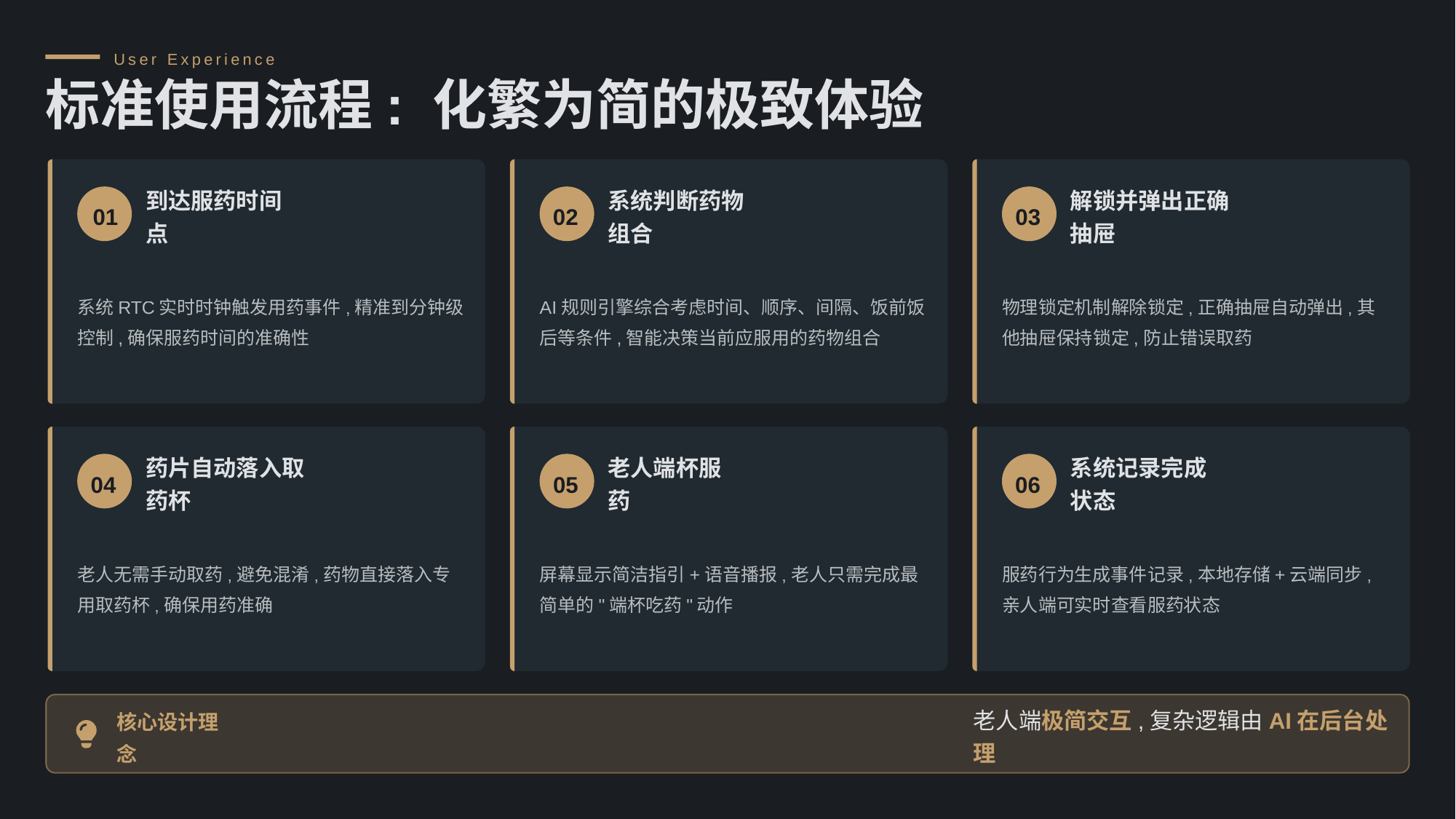

User Experience

标准使用流程: 化繁为简的极致体验

01
到达服药时间点
02
系统判断药物组合
03
解锁并弹出正确抽屉
系统RTC实时时钟触发用药事件,精准到分钟级控制,确保服药时间的准确性
AI规则引擎综合考虑时间、顺序、间隔、饭前饭后等条件,智能决策当前应服用的药物组合
物理锁定机制解除锁定,正确抽屉自动弹出,其他抽屉保持锁定,防止错误取药

04
药片自动落入取药杯
05
老人端杯服药
06
系统记录完成状态
老人无需手动取药,避免混淆,药物直接落入专用取药杯,确保用药准确
屏幕显示简洁指引+语音播报,老人只需完成最简单的"端杯吃药"动作
服药行为生成事件记录,本地存储+云端同步,亲人端可实时查看服药状态

核心设计理念
老人端极简交互,复杂逻辑由AI在后台处理